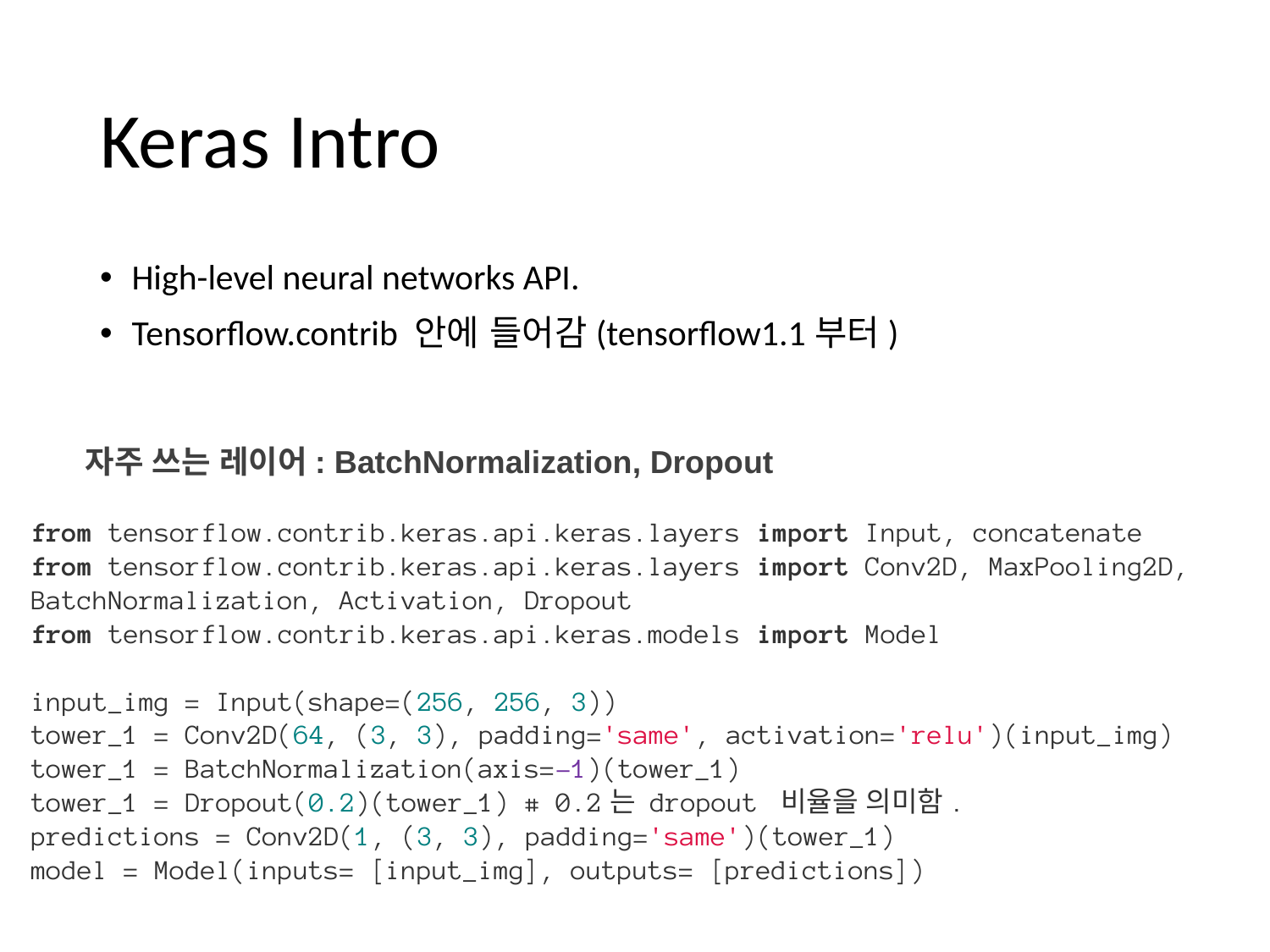

# Keras Intro
High-level neural networks API.
Tensorflow.contrib 안에 들어감(tensorflow1.1부터)
자주 쓰는 레이어: BatchNormalization, Dropout
from tensorflow.contrib.keras.api.keras.layers import Input, concatenate
from tensorflow.contrib.keras.api.keras.layers import Conv2D, MaxPooling2D, BatchNormalization, Activation, Dropout
from tensorflow.contrib.keras.api.keras.models import Model

input_img = Input(shape=(256, 256, 3))
tower_1 = Conv2D(64, (3, 3), padding='same', activation='relu')(input_img)
tower_1 = BatchNormalization(axis=-1)(tower_1)
tower_1 = Dropout(0.2)(tower_1) # 0.2는 dropout 비율을 의미함.
predictions = Conv2D(1, (3, 3), padding='same')(tower_1)
model = Model(inputs= [input_img], outputs= [predictions])